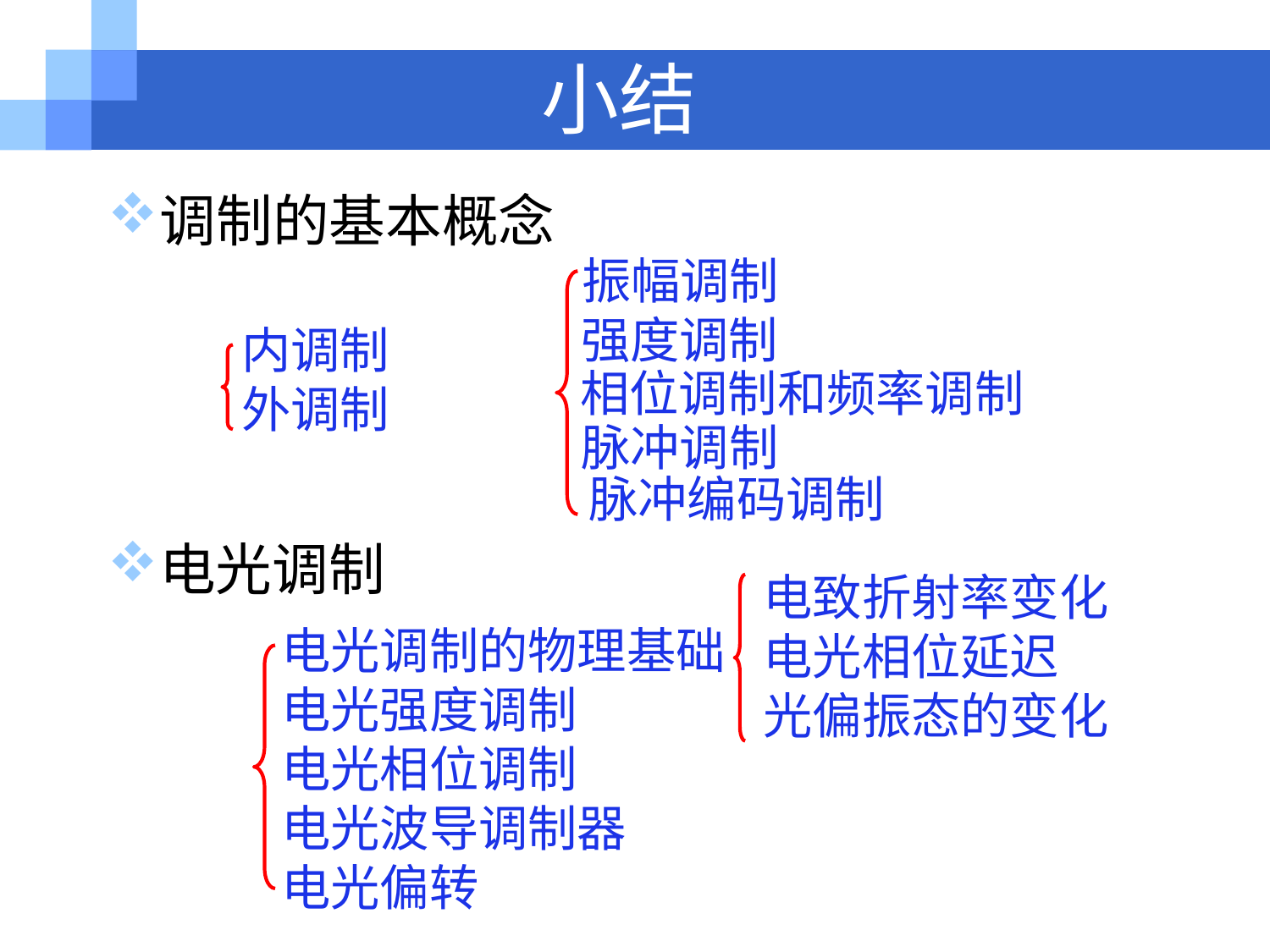

# 小结
调制的基本概念
振幅调制

强度调制
相位调制和频率调制
脉冲调制
脉冲编码调制
内调制
外调制

电光调制
电致折射率变化
电光相位延迟
光偏振态的变化

电光调制的物理基础
电光强度调制
电光相位调制
电光波导调制器
电光偏转